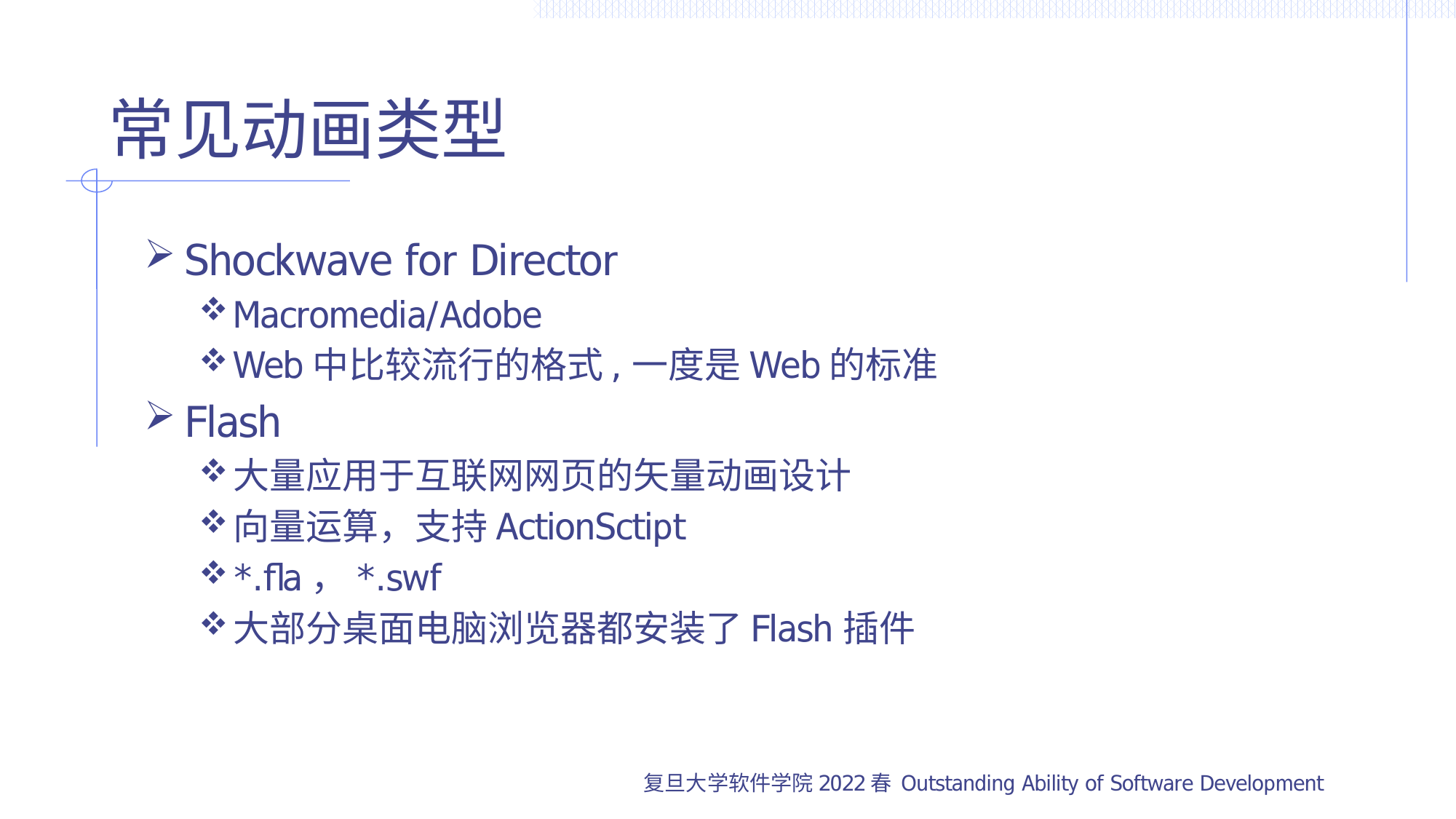

# 常见动画类型
Shockwave for Director
Macromedia/Adobe
Web中比较流行的格式,一度是Web的标准
Flash
大量应用于互联网网页的矢量动画设计
向量运算，支持ActionSctipt
*.fla，*.swf
大部分桌面电脑浏览器都安装了Flash插件